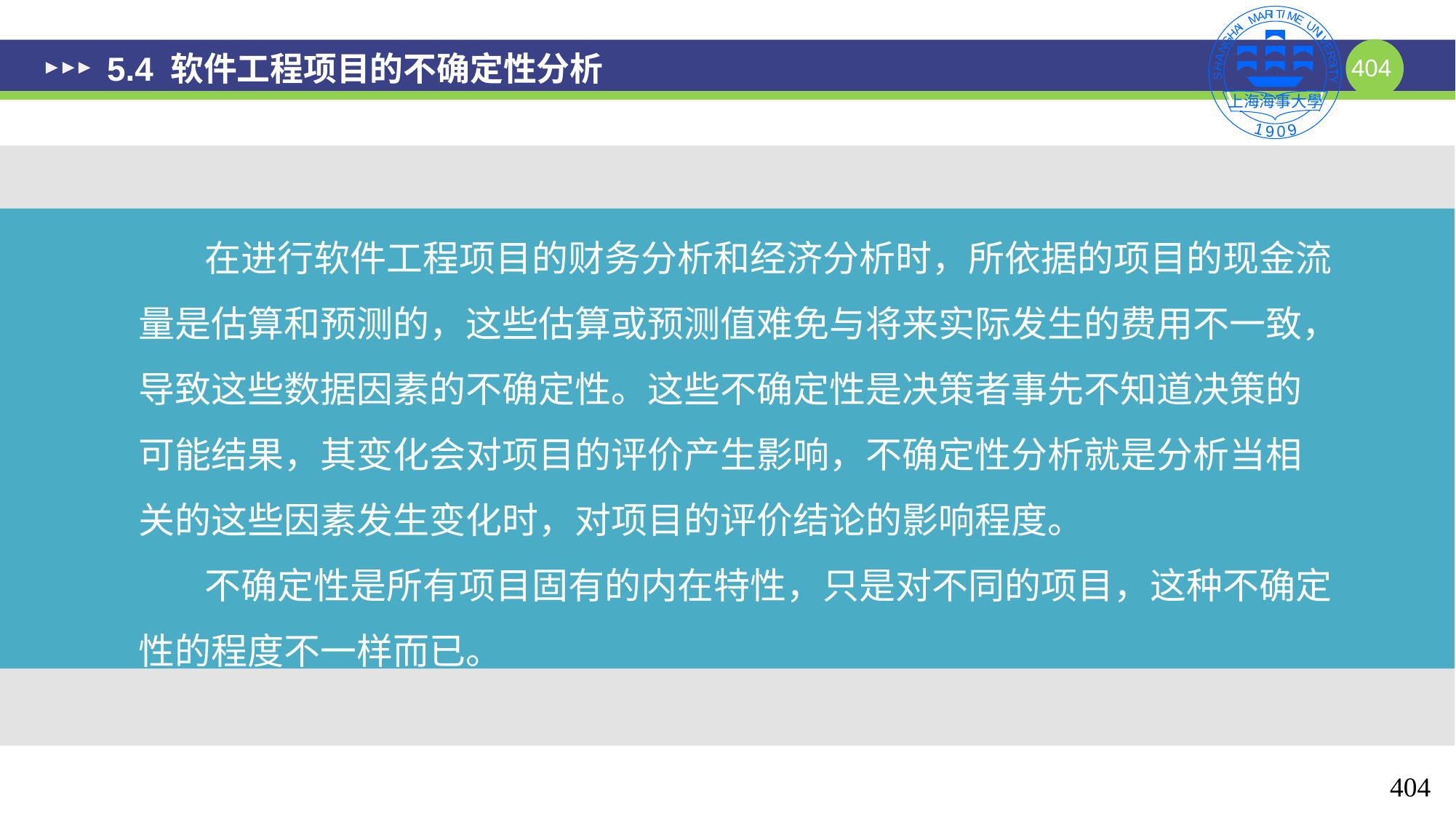

# 5.4 软件工程项目的不确定性分析

       在进行软件工程项目的财务分析和经济分析时，所依据的项目的现金流量是估算和预测的，这些估算或预测值难免与将来实际发生的费用不一致，导致这些数据因素的不确定性。这些不确定性是决策者事先不知道决策的可能结果，其变化会对项目的评价产生影响，不确定性分析就是分析当相关的这些因素发生变化时，对项目的评价结论的影响程度。
       不确定性是所有项目固有的内在特性，只是对不同的项目，这种不确定性的程度不一样而已。

404
404